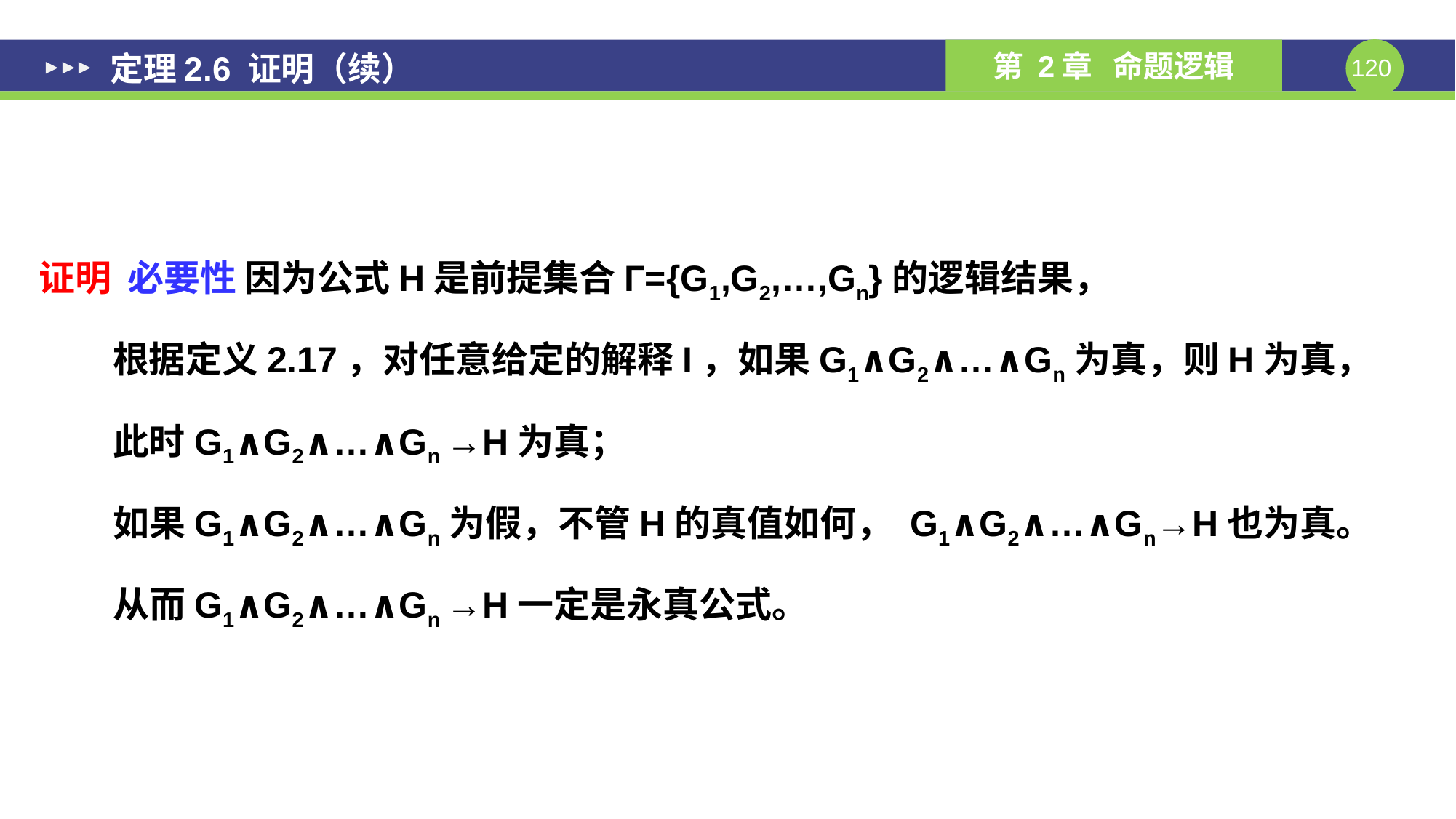

定理2.6 证明（续）
证明  必要性 因为公式H是前提集合Г={G1,G2,…,Gn}的逻辑结果，
        根据定义2.17，对任意给定的解释I，如果G1∧G2∧…∧Gn为真，则H为真，
        此时G1∧G2∧…∧Gn →H为真；
        如果G1∧G2∧…∧Gn为假，不管H的真值如何， G1∧G2∧…∧Gn→H也为真。
        从而G1∧G2∧…∧Gn →H一定是永真公式。